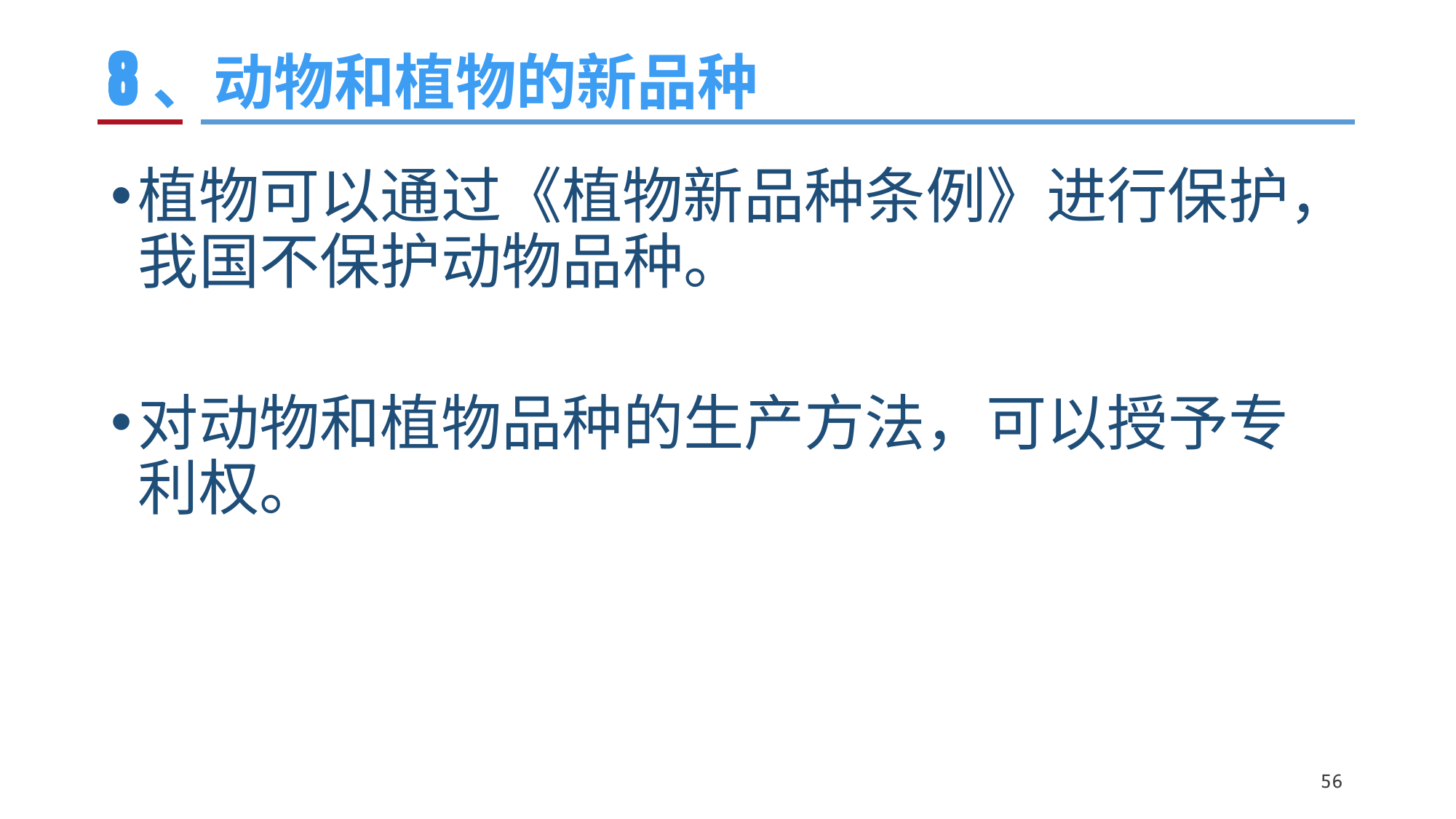

# 8、动物和植物的新品种
植物可以通过《植物新品种条例》进行保护，我国不保护动物品种。

对动物和植物品种的生产方法，可以授予专利权。

56